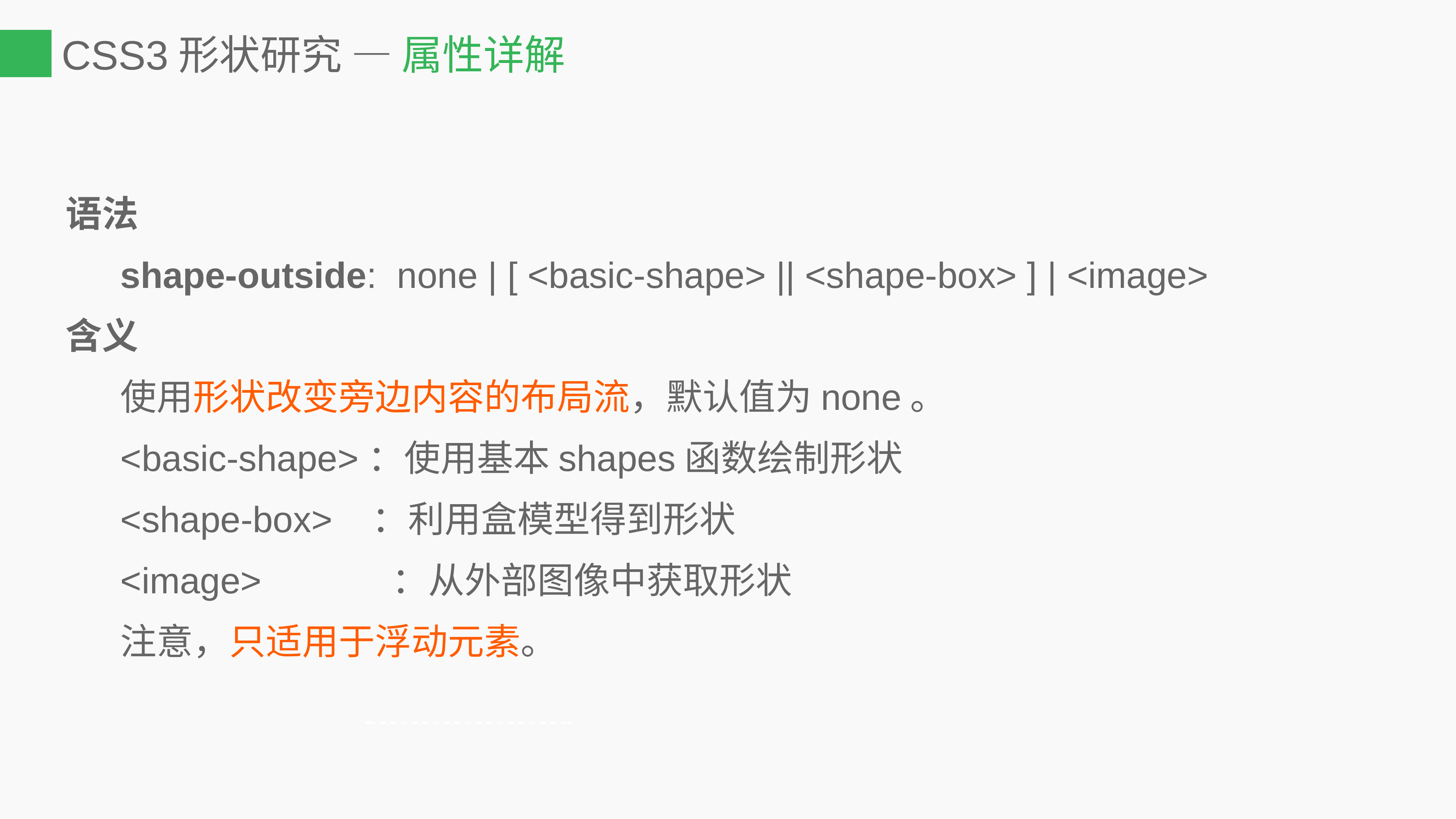

# CSS3形状研究 — 属性详解
语法
	shape-outside:  none | [ <basic-shape> || <shape-box> ] | <image>
含义
	使用形状改变旁边内容的布局流，默认值为none。
	<basic-shape>：使用基本shapes函数绘制形状
	<shape-box>   ：利用盒模型得到形状
	<image>            ：从外部图像中获取形状
	注意，只适用于浮动元素。